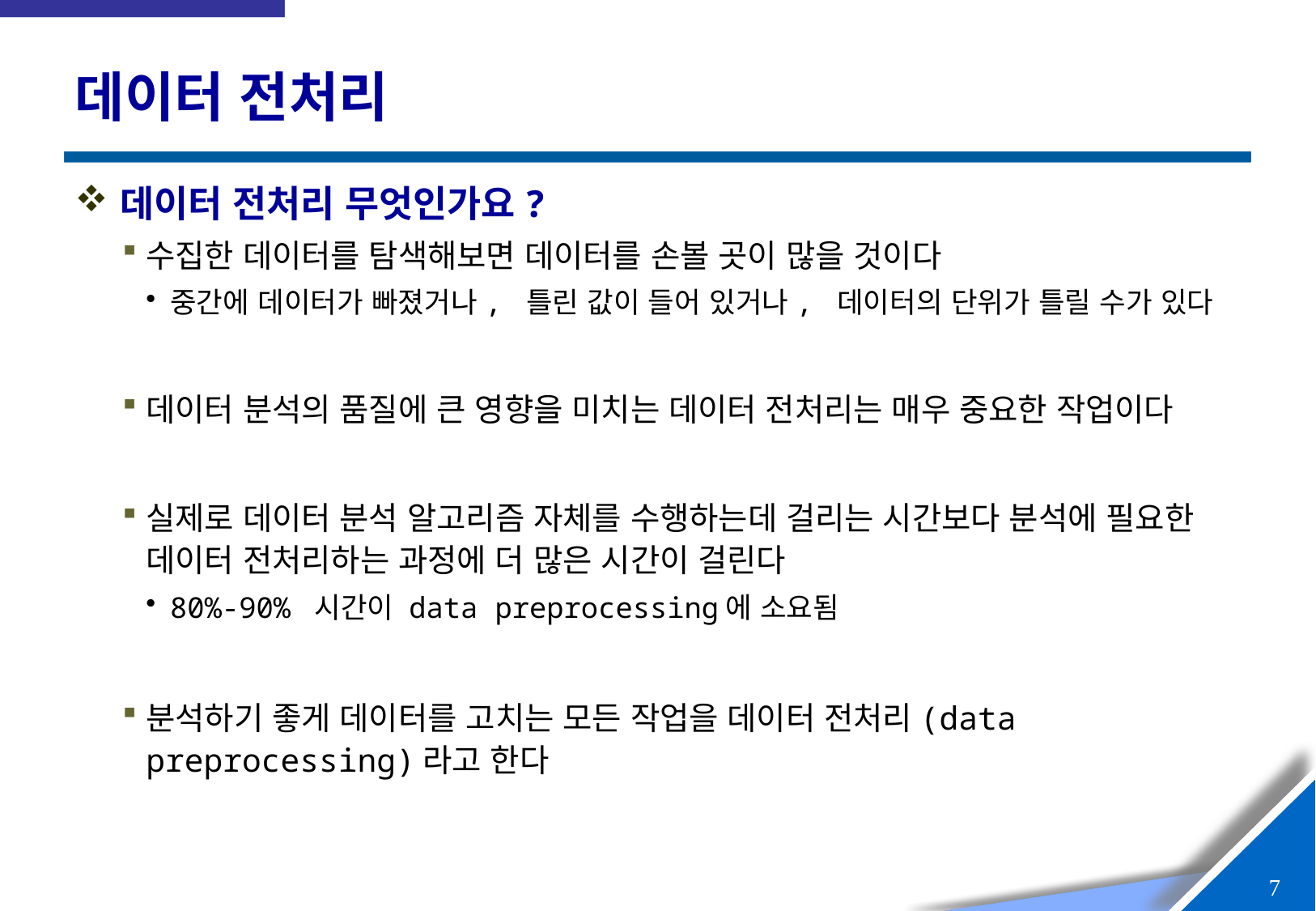

# 데이터 전처리
데이터 전처리 무엇인가요?
수집한 데이터를 탐색해보면 데이터를 손볼 곳이 많을 것이다
중간에 데이터가 빠졌거나, 틀린 값이 들어 있거나, 데이터의 단위가 틀릴 수가 있다

데이터 분석의 품질에 큰 영향을 미치는 데이터 전처리는 매우 중요한 작업이다

실제로 데이터 분석 알고리즘 자체를 수행하는데 걸리는 시간보다 분석에 필요한 데이터 전처리하는 과정에 더 많은 시간이 걸린다
80%-90% 시간이 data preprocessing에 소요됨

분석하기 좋게 데이터를 고치는 모든 작업을 데이터 전처리(data preprocessing)라고 한다

7